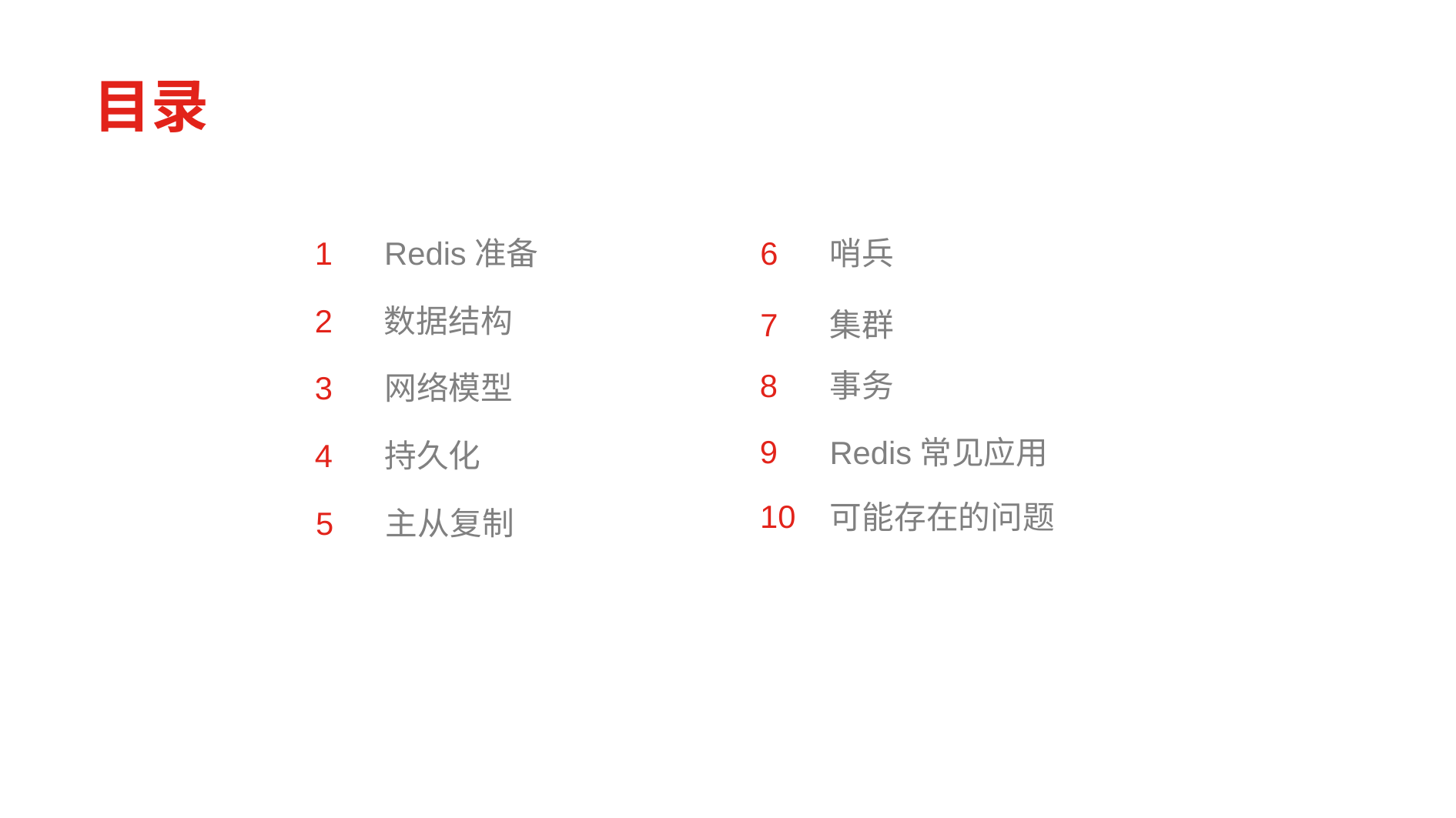

目录
1
Redis准备
6
哨兵
2
数据结构
7
集群
8
事务
3
网络模型
9
Redis常见应用
4
持久化
10
可能存在的问题
5
主从复制